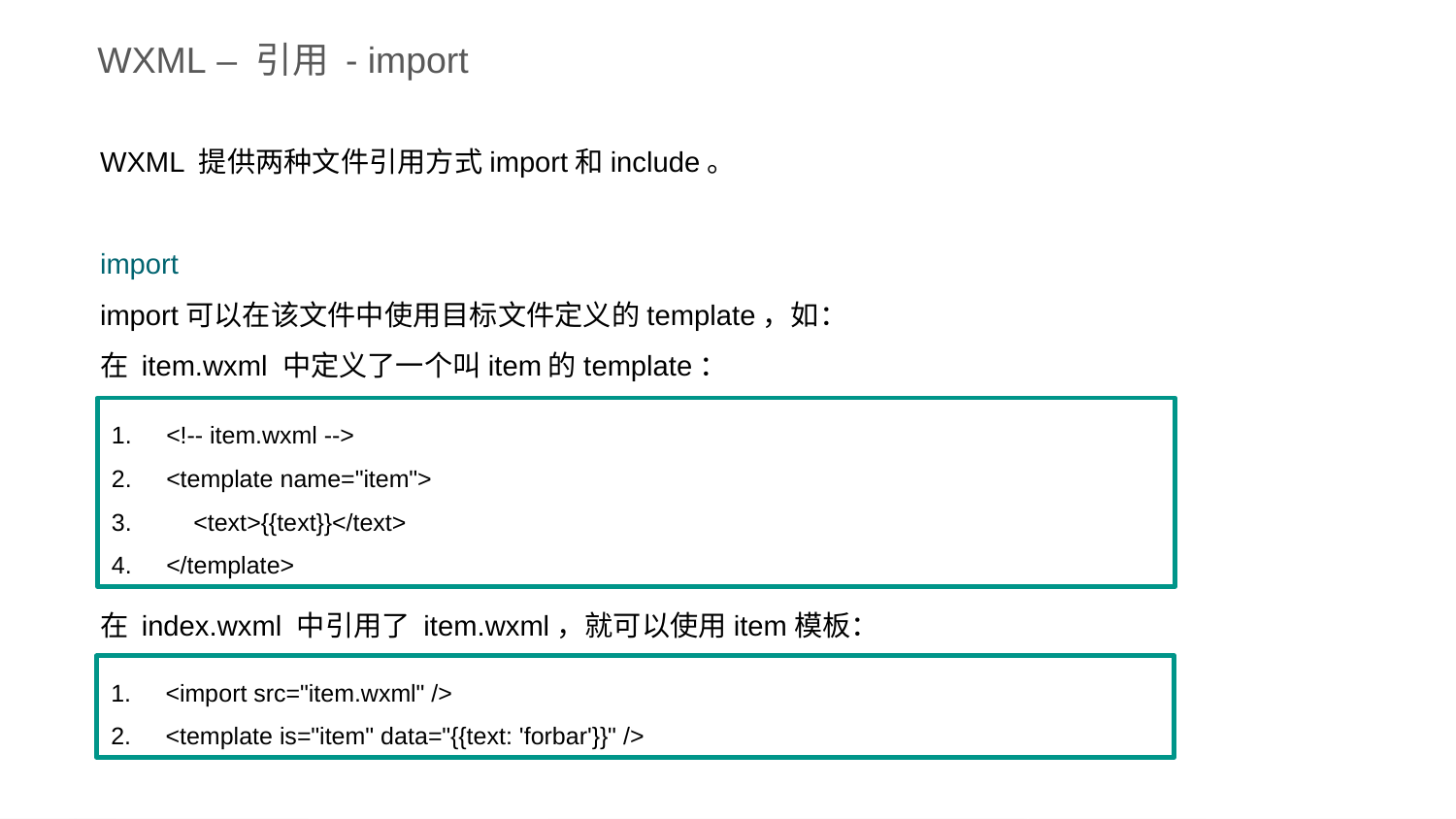

WXML – 引用 - import
WXML 提供两种文件引用方式import和include。

import
import可以在该文件中使用目标文件定义的template，如：
在 item.wxml 中定义了一个叫item的template：
<!-- item.wxml -->
<template name="item">
    <text>{{text}}</text>
</template>
在 index.wxml 中引用了 item.wxml，就可以使用item模板：
<import src="item.wxml" />
<template is="item" data="{{text: 'forbar'}}" />